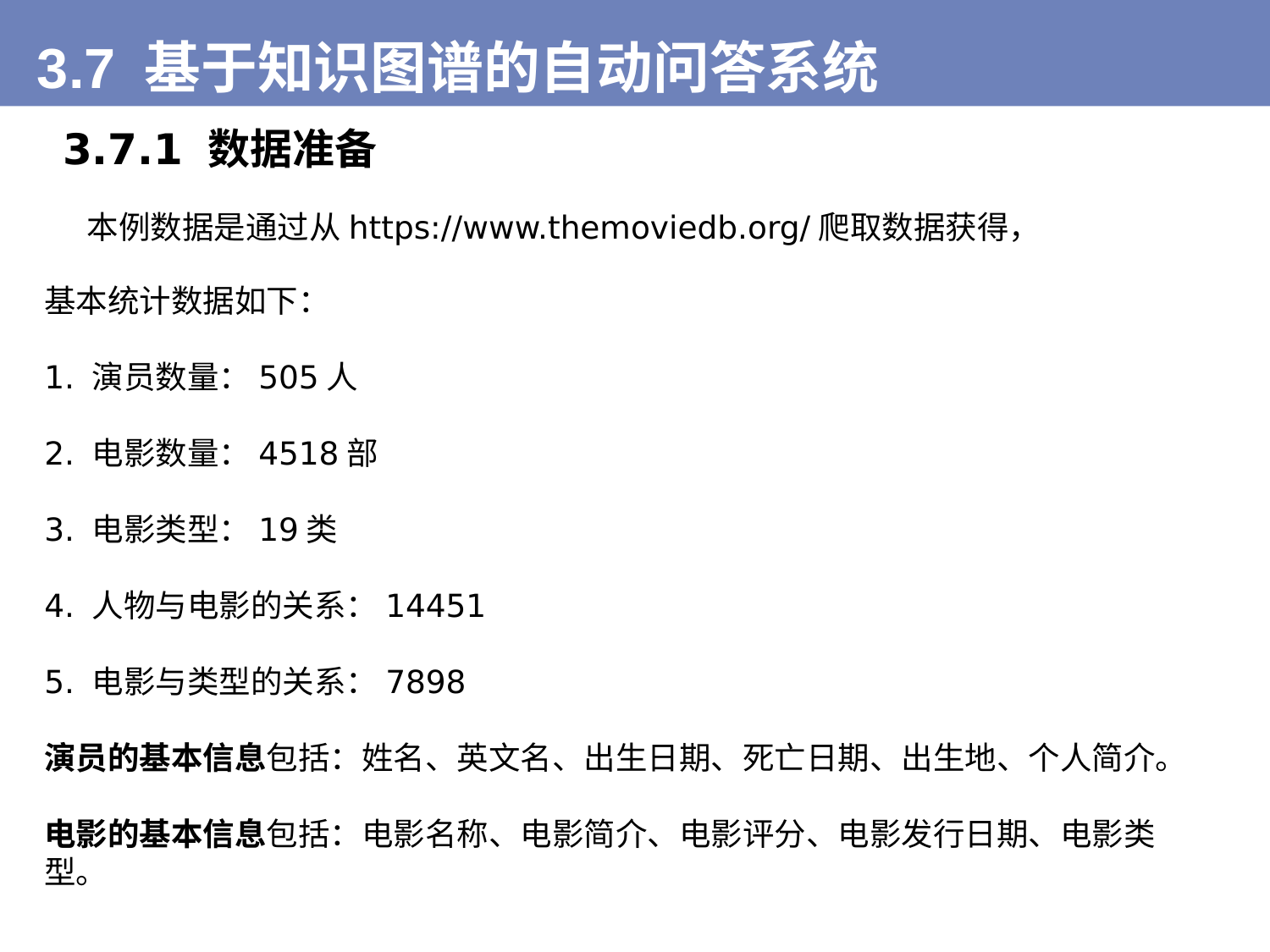

3.7 基于知识图谱的自动问答系统
3.7.1 数据准备
本例数据是通过从https://www.themoviedb.org/爬取数据获得，
基本统计数据如下：

1. 演员数量：505人

2. 电影数量：4518部

3. 电影类型：19类

4. 人物与电影的关系：14451

5. 电影与类型的关系：7898

演员的基本信息包括：姓名、英文名、出生日期、死亡日期、出生地、个人简介。

电影的基本信息包括：电影名称、电影简介、电影评分、电影发行日期、电影类型。